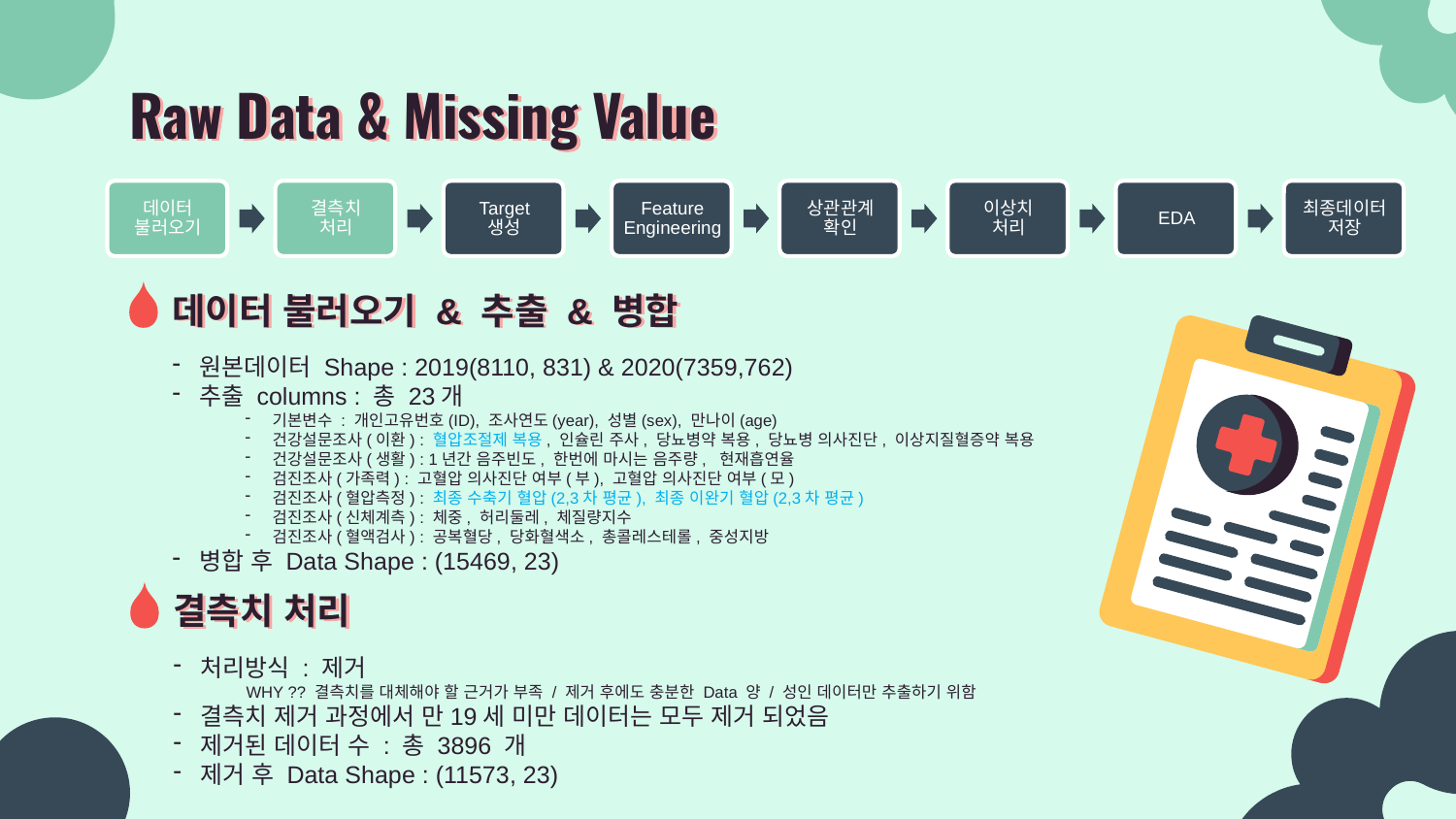

# Raw Data & Missing Value
데이터
불러오기

결측치
처리

Target
생성

Feature
Engineering

상관관계
확인

이상치
처리

EDA

최종데이터
저장

데이터 불러오기 & 추출 & 병합

원본데이터 Shape : 2019(8110, 831) & 2020(7359,762)
추출 columns : 총 23개
기본변수 : 개인고유번호(ID), 조사연도(year), 성별(sex), 만나이(age)
건강설문조사(이환) : 혈압조절제 복용, 인슐린 주사, 당뇨병약 복용, 당뇨병 의사진단, 이상지질혈증약 복용
건강설문조사(생활) : 1년간 음주빈도, 한번에 마시는 음주량,  현재흡연율
검진조사(가족력) : 고혈압 의사진단 여부(부), 고혈압 의사진단 여부(모)
검진조사(혈압측정) : 최종 수축기 혈압(2,3차 평균), 최종 이완기 혈압(2,3차 평균)
검진조사(신체계측) : 체중, 허리둘레, 체질량지수
검진조사(혈액검사) : 공복혈당, 당화혈색소, 총콜레스테롤, 중성지방
병합 후 Data Shape : (15469, 23)

결측치 처리
처리방식 : 제거
WHY ?? 결측치를 대체해야 할 근거가 부족 / 제거 후에도 충분한 Data 양 / 성인 데이터만 추출하기 위함
결측치 제거 과정에서 만19세 미만 데이터는 모두 제거 되었음
제거된 데이터 수 : 총 3896 개
제거 후 Data Shape : (11573, 23)